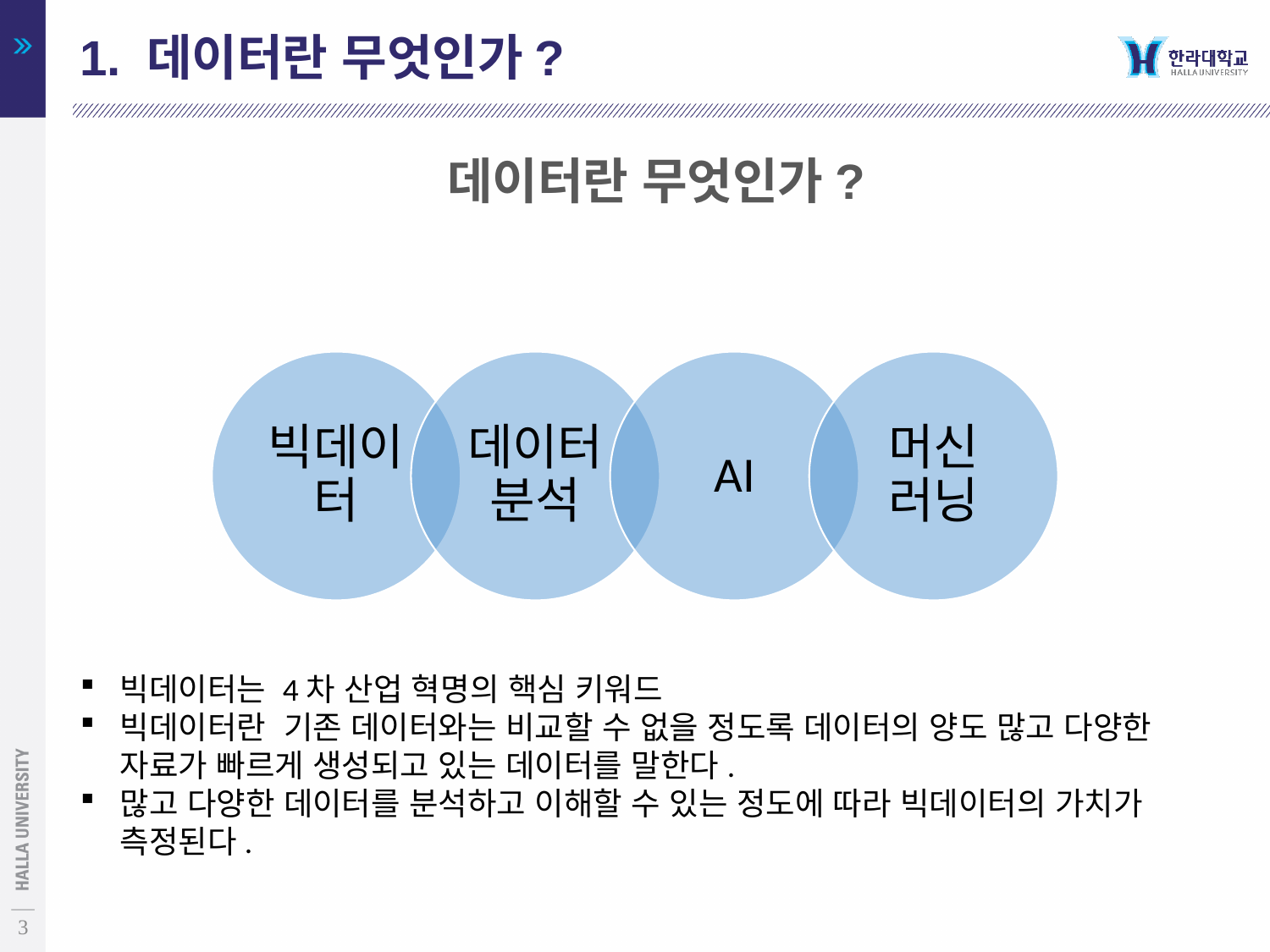

1. 데이터란 무엇인가?
데이터란 무엇인가?
빅데이터
데이터분석
AI
머신 러닝
빅데이터는 4차 산업 혁명의 핵심 키워드
빅데이터란  기존 데이터와는 비교할 수 없을 정도록 데이터의 양도 많고 다양한 자료가 빠르게 생성되고 있는 데이터를 말한다.
많고 다양한 데이터를 분석하고 이해할 수 있는 정도에 따라 빅데이터의 가치가 측정된다.
3